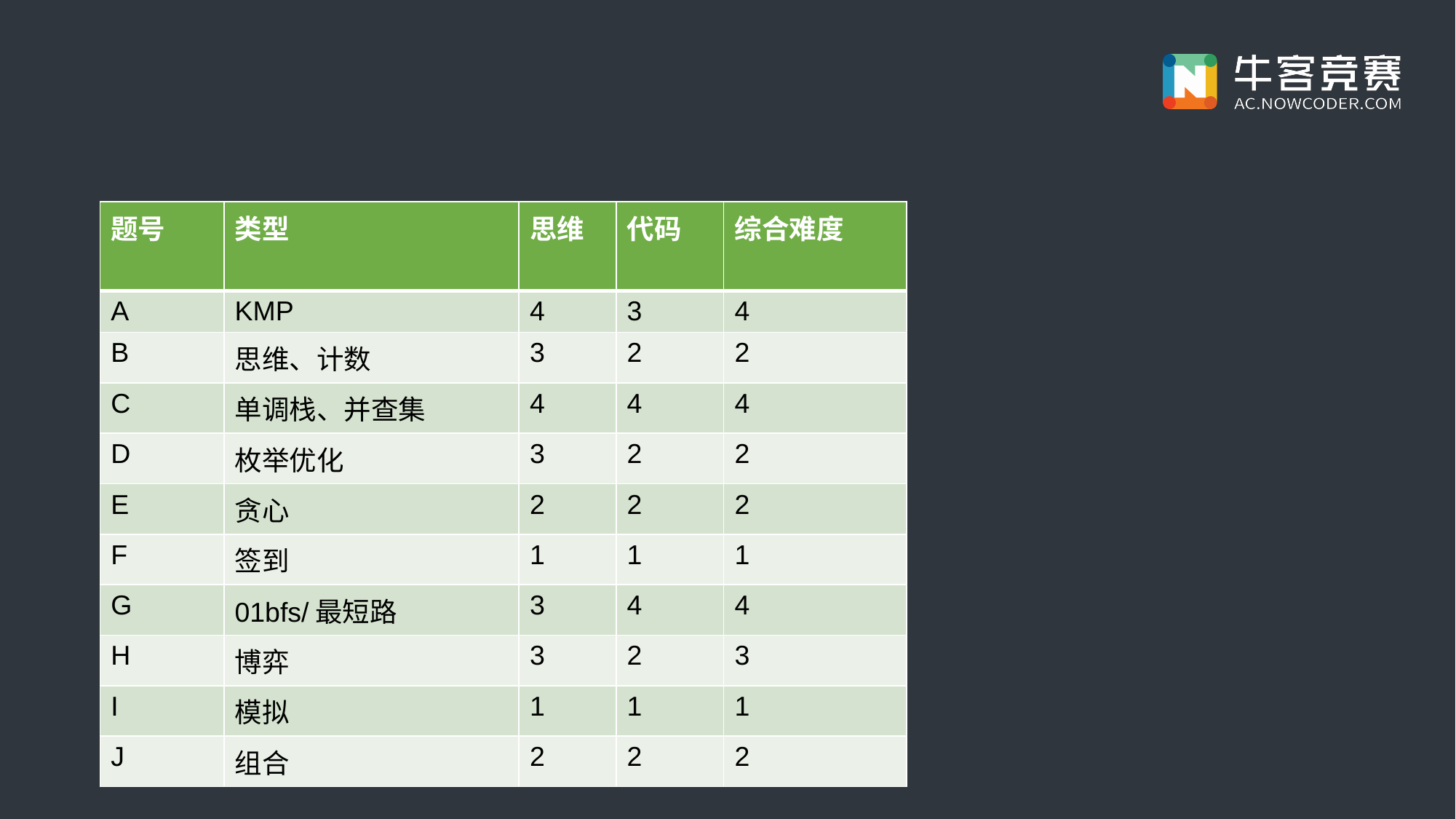

#
| 题号 | 类型 | 思维 | 代码 | 综合难度 |
| --- | --- | --- | --- | --- |
| A | KMP | 4 | 3 | 4 |
| B | 思维、计数 | 3 | 2 | 2 |
| C | 单调栈、并查集 | 4 | 4 | 4 |
| D | 枚举优化 | 3 | 2 | 2 |
| E | 贪心 | 2 | 2 | 2 |
| F | 签到 | 1 | 1 | 1 |
| G | 01bfs/最短路 | 3 | 4 | 4 |
| H | 博弈 | 3 | 2 | 3 |
| I | 模拟 | 1 | 1 | 1 |
| J | 组合 | 2 | 2 | 2 |